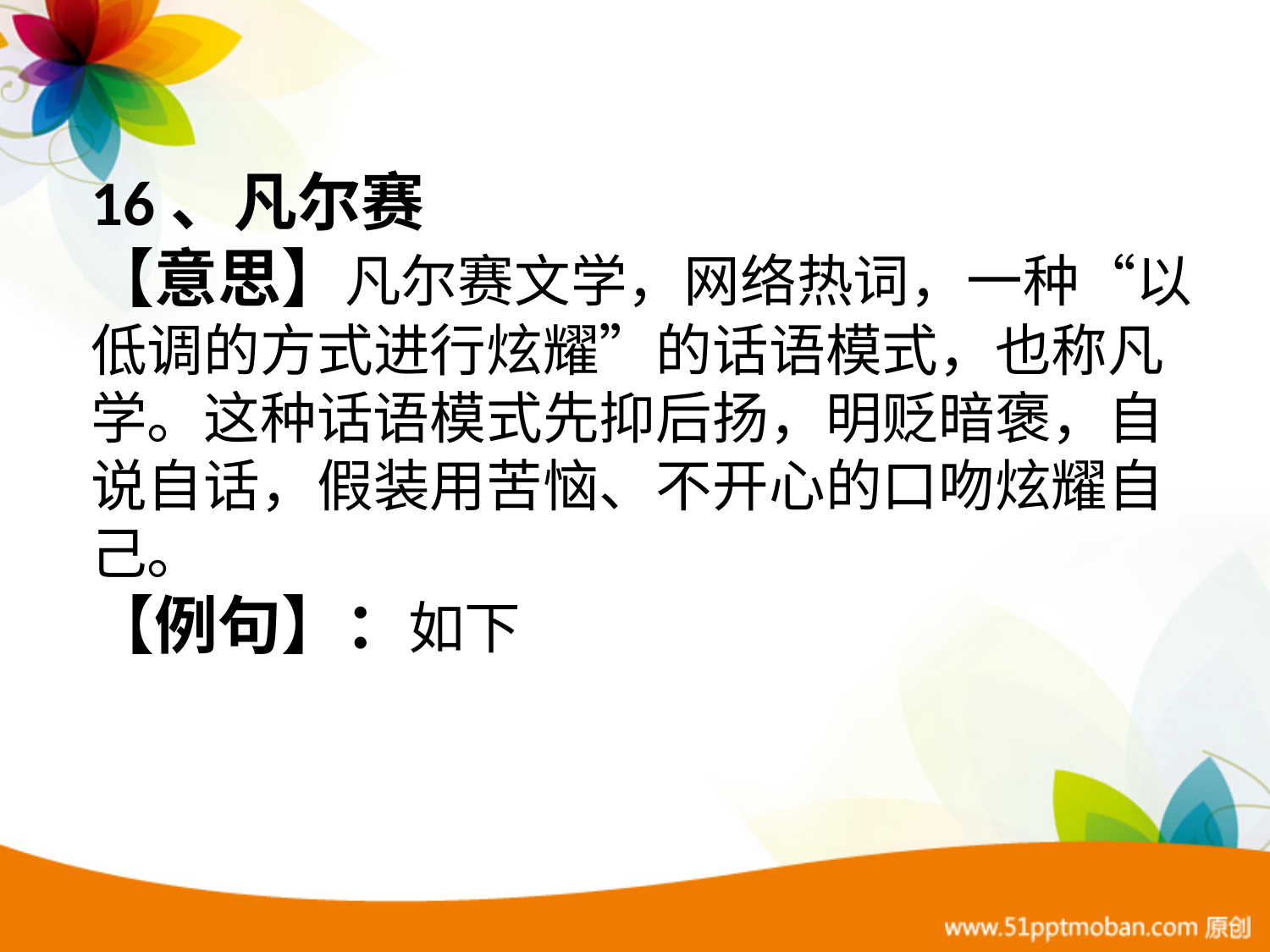

16、凡尔赛
【意思】凡尔赛文学，网络热词，一种“以低调的方式进行炫耀”的话语模式，也称凡学。这种话语模式先抑后扬，明贬暗褒，自说自话，假装用苦恼、不开心的口吻炫耀自己。
【例句】：如下